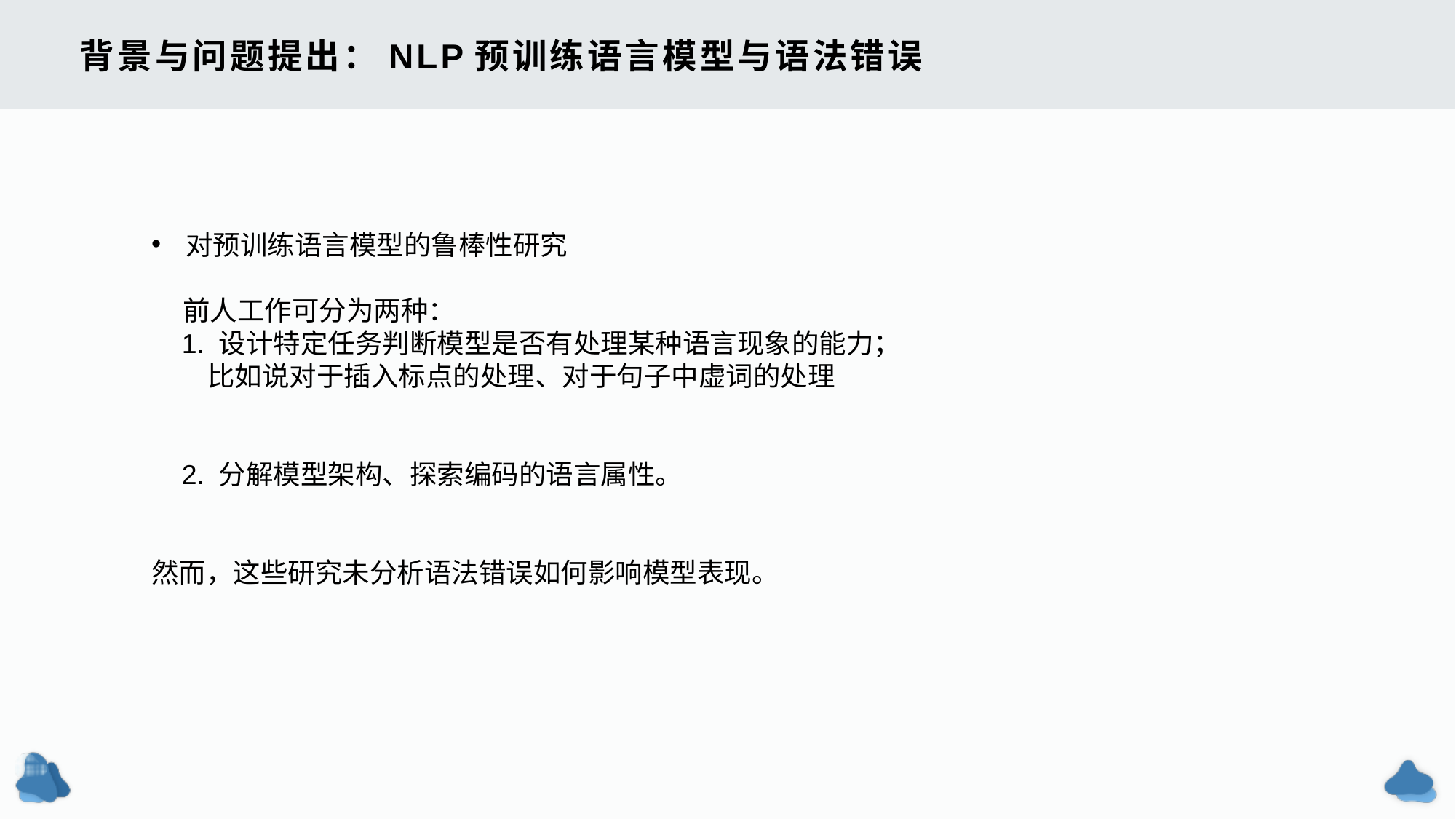

# 背景与问题提出：NLP预训练语言模型与语法错误
对预训练语言模型的鲁棒性研究

    前人工作可分为两种：
    1. 设计特定任务判断模型是否有处理某种语言现象的能力；
        比如说对于插入标点的处理、对于句子中虚词的处理

    2. 分解模型架构、探索编码的语言属性。

然而，这些研究未分析语法错误如何影响模型表现。